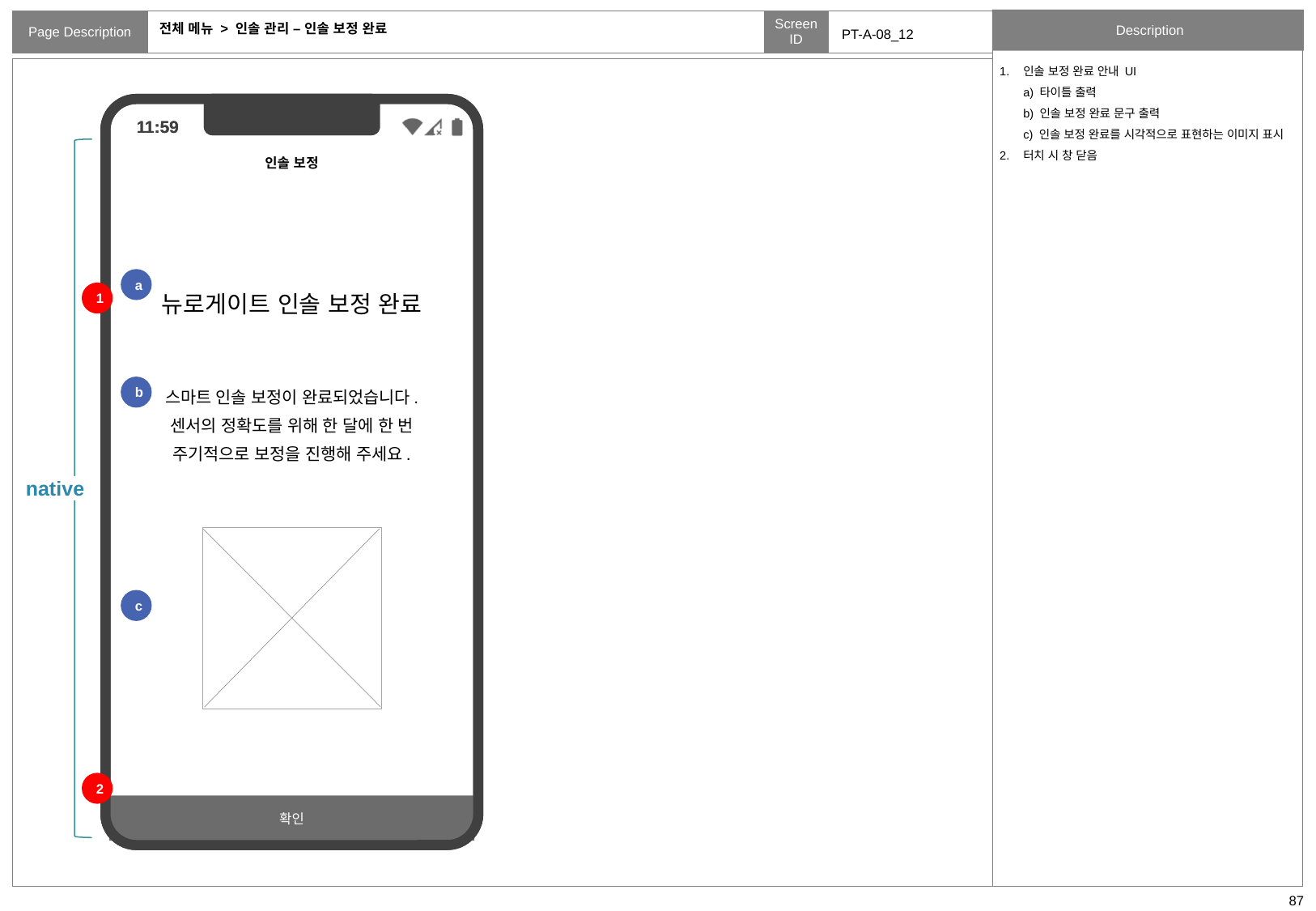

# 전체 메뉴 > 인솔 관리 – 인솔 보정 완료
PT-A-08_12
인솔 보정 완료 안내 UI
a) 타이틀 출력
b) 인솔 보정 완료 문구 출력
c) 인솔 보정 완료를 시각적으로 표현하는 이미지 표시
터치 시 창 닫음

native
a
뉴로게이트 인솔 보정 완료
1
b
스마트 인솔 보정이 완료되었습니다.
센서의 정확도를 위해 한 달에 한 번
주기적으로 보정을 진행해 주세요.

c
2
확인